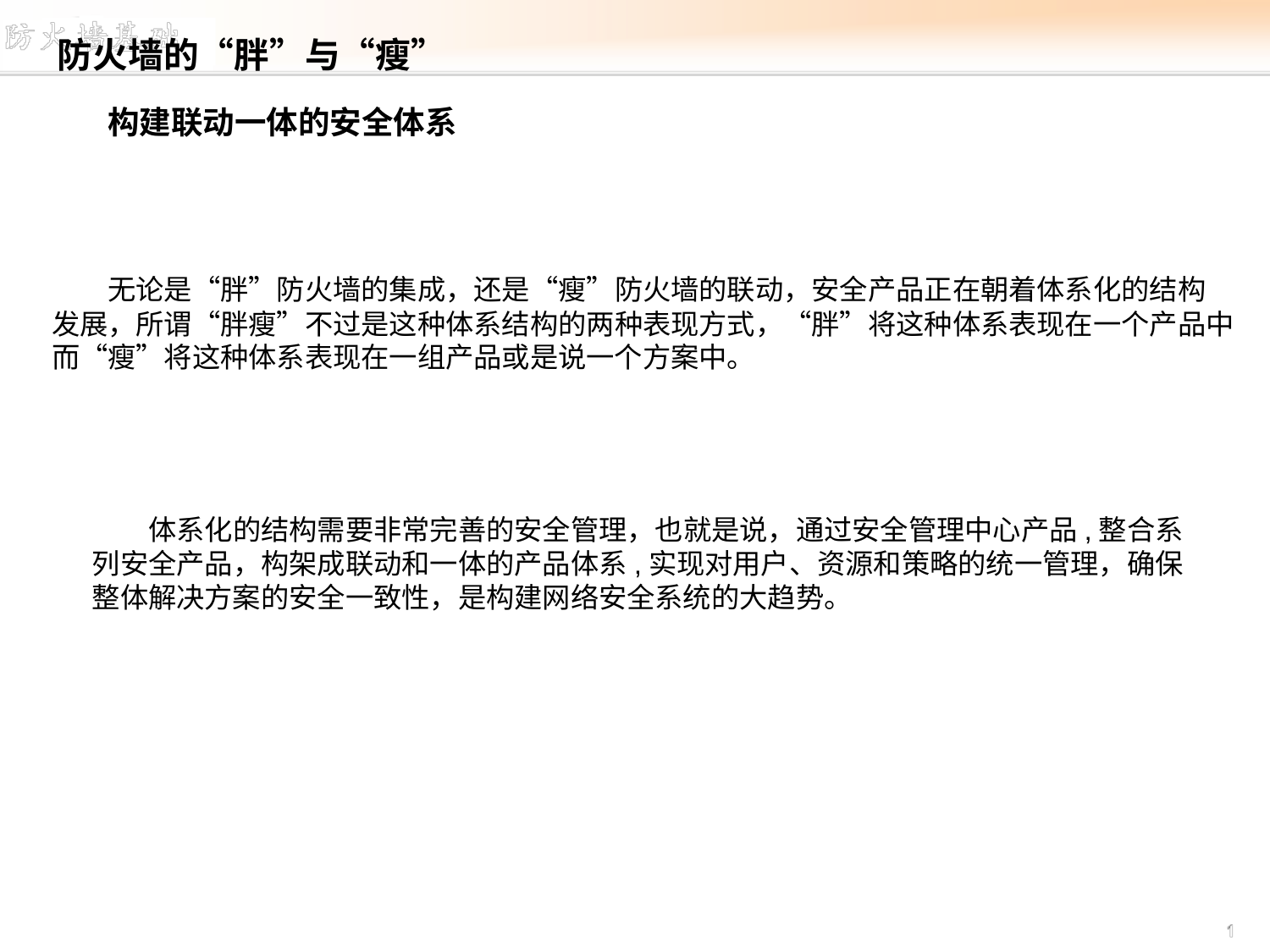

防火墙的“胖”与“瘦”
# 构建联动一体的安全体系
　　无论是“胖”防火墙的集成，还是“瘦”防火墙的联动，安全产品正在朝着体系化的结构
发展，所谓“胖瘦”不过是这种体系结构的两种表现方式，“胖”将这种体系表现在一个产品中
而“瘦”将这种体系表现在一组产品或是说一个方案中。
　　体系化的结构需要非常完善的安全管理，也就是说，通过安全管理中心产品,整合系
列安全产品，构架成联动和一体的产品体系,实现对用户、资源和策略的统一管理，确保
整体解决方案的安全一致性，是构建网络安全系统的大趋势。